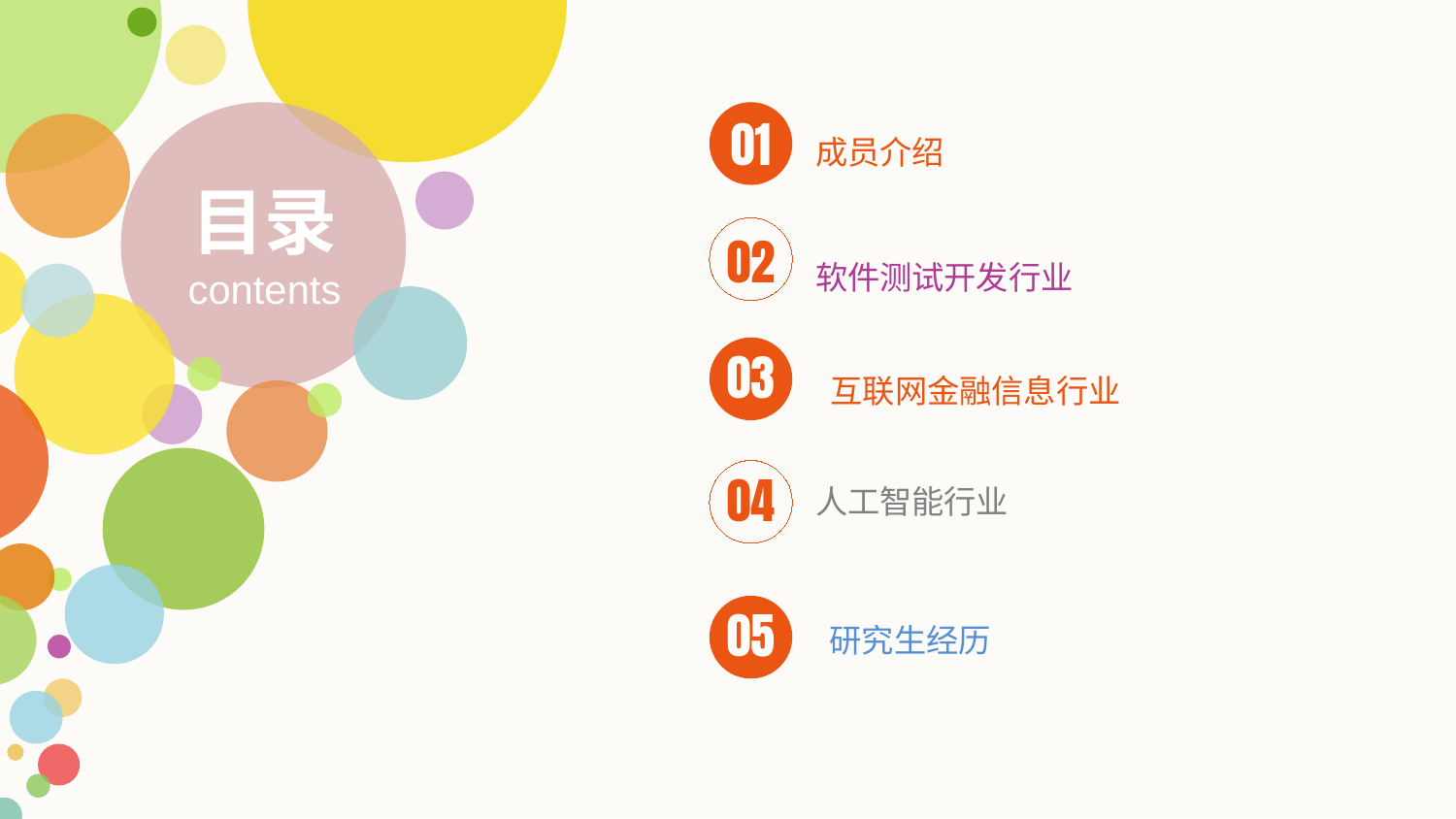

01
成员介绍

目录
contents

02

软件测试开发行业

03

 互联网金融信息行业

04
人工智能行业

05
研究生经历